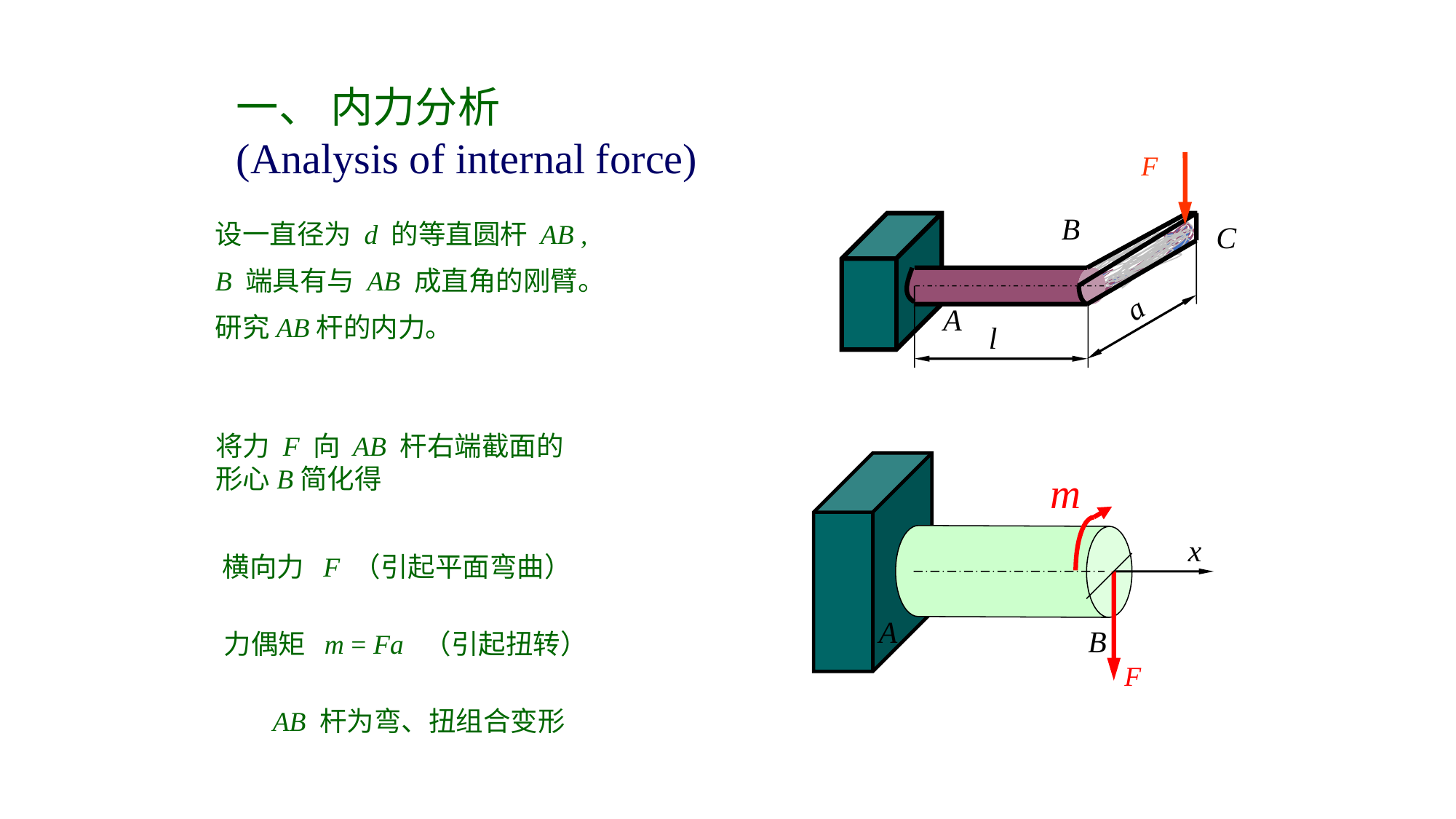

一、 内力分析
(Analysis of internal force)
F

B

a

l

C
A
设一直径为 d 的等直圆杆 AB ,
B 端具有与 AB 成直角的刚臂。
研究AB杆的内力。
将力 F 向 AB 杆右端截面的
形心B简化得

A
m

x

F
B
横向力  F （引起平面弯曲）
力偶矩  m = Fa  （引起扭转）
AB 杆为弯、扭组合变形